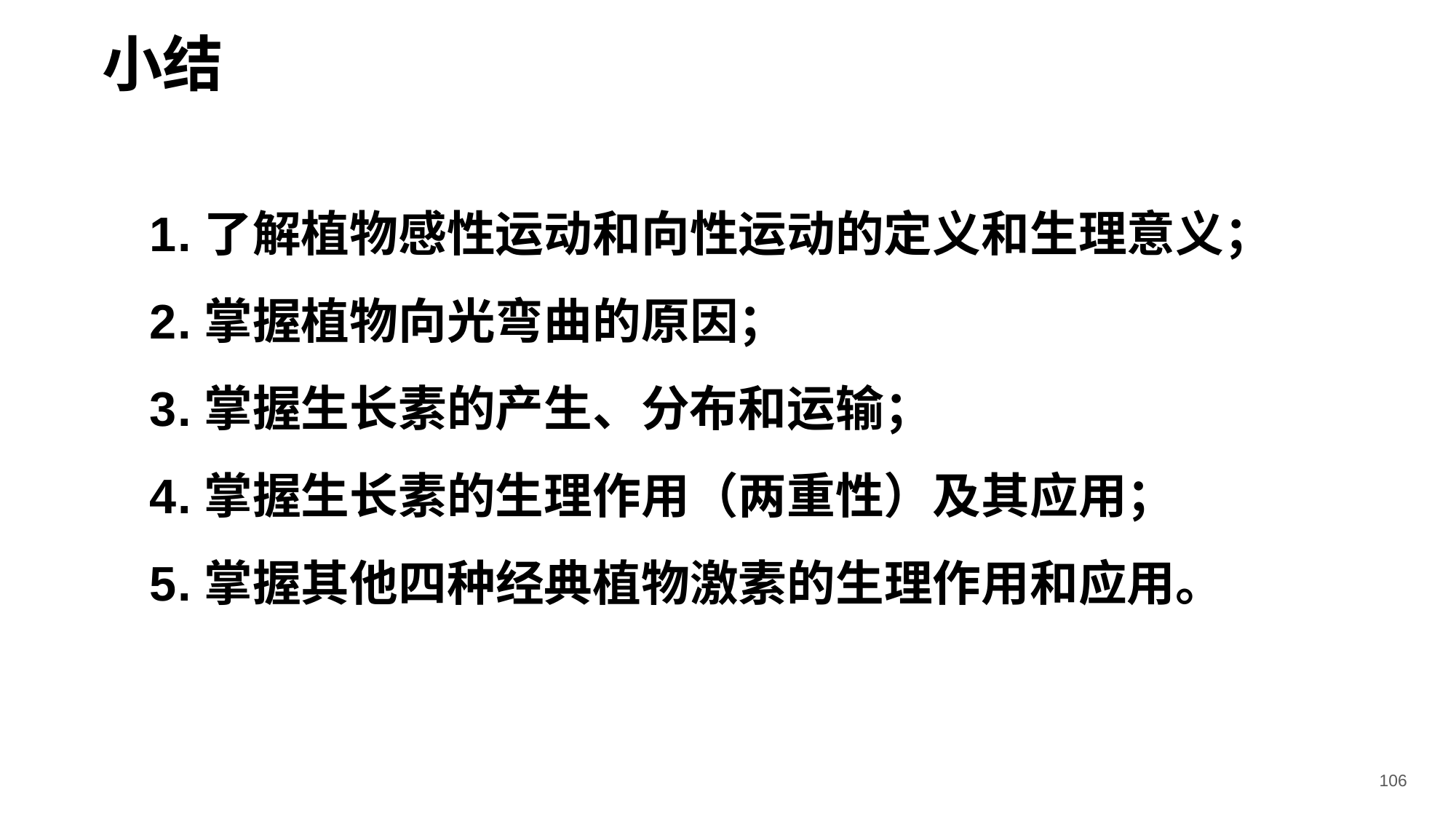

# 小结
了解植物感性运动和向性运动的定义和生理意义；
掌握植物向光弯曲的原因；
掌握生长素的产生、分布和运输；
掌握生长素的生理作用（两重性）及其应用；
掌握其他四种经典植物激素的生理作用和应用。
106